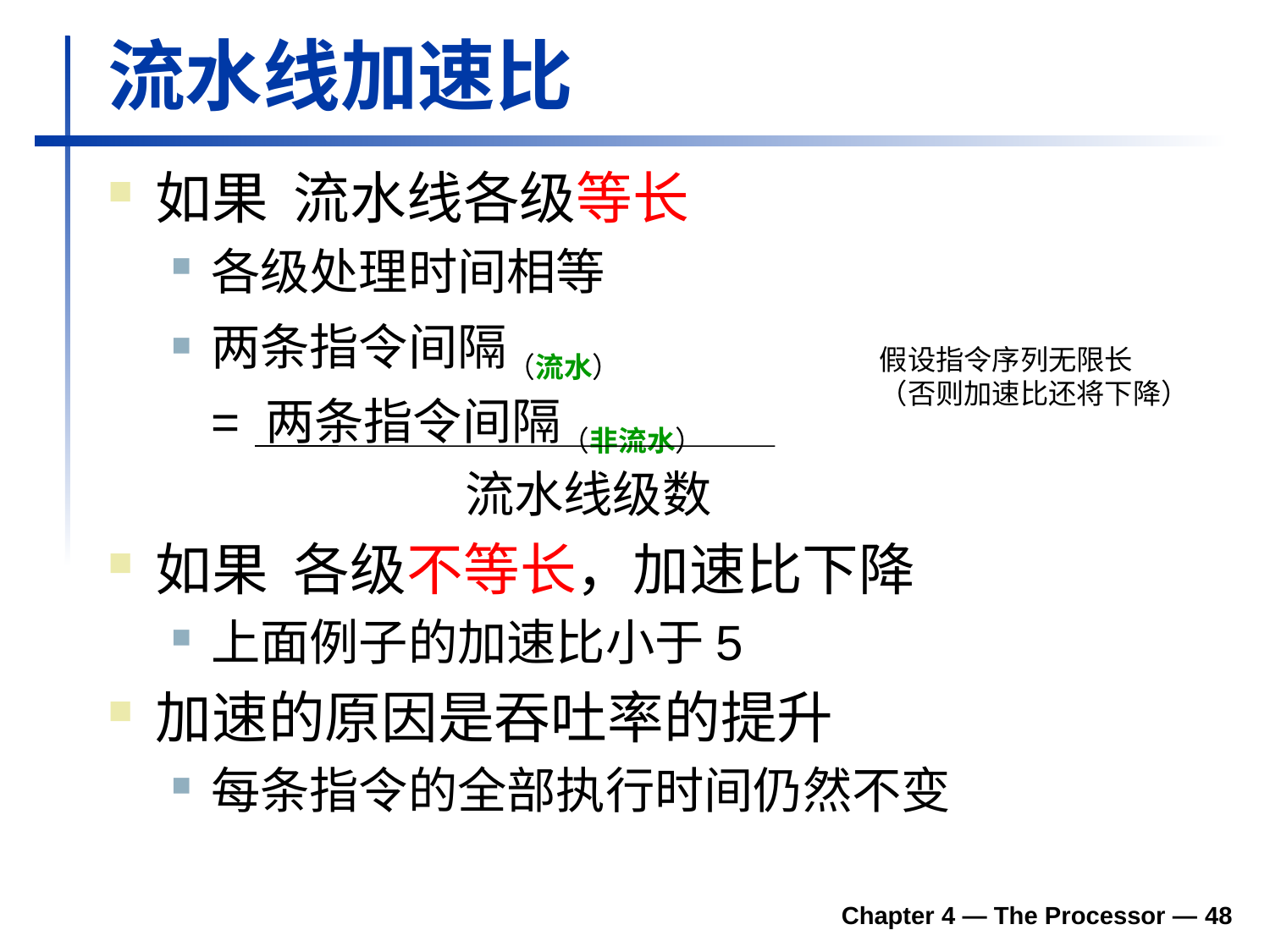

# 流水线加速比
如果  流水线各级等长
各级处理时间相等
两条指令间隔（流水）
= 两条指令间隔（非流水）
		流水线级数
如果  各级不等长，加速比下降
上面例子的加速比小于5
加速的原因是吞吐率的提升
每条指令的全部执行时间仍然不变
假设指令序列无限长
（否则加速比还将下降）

Chapter 4 — The Processor — 48